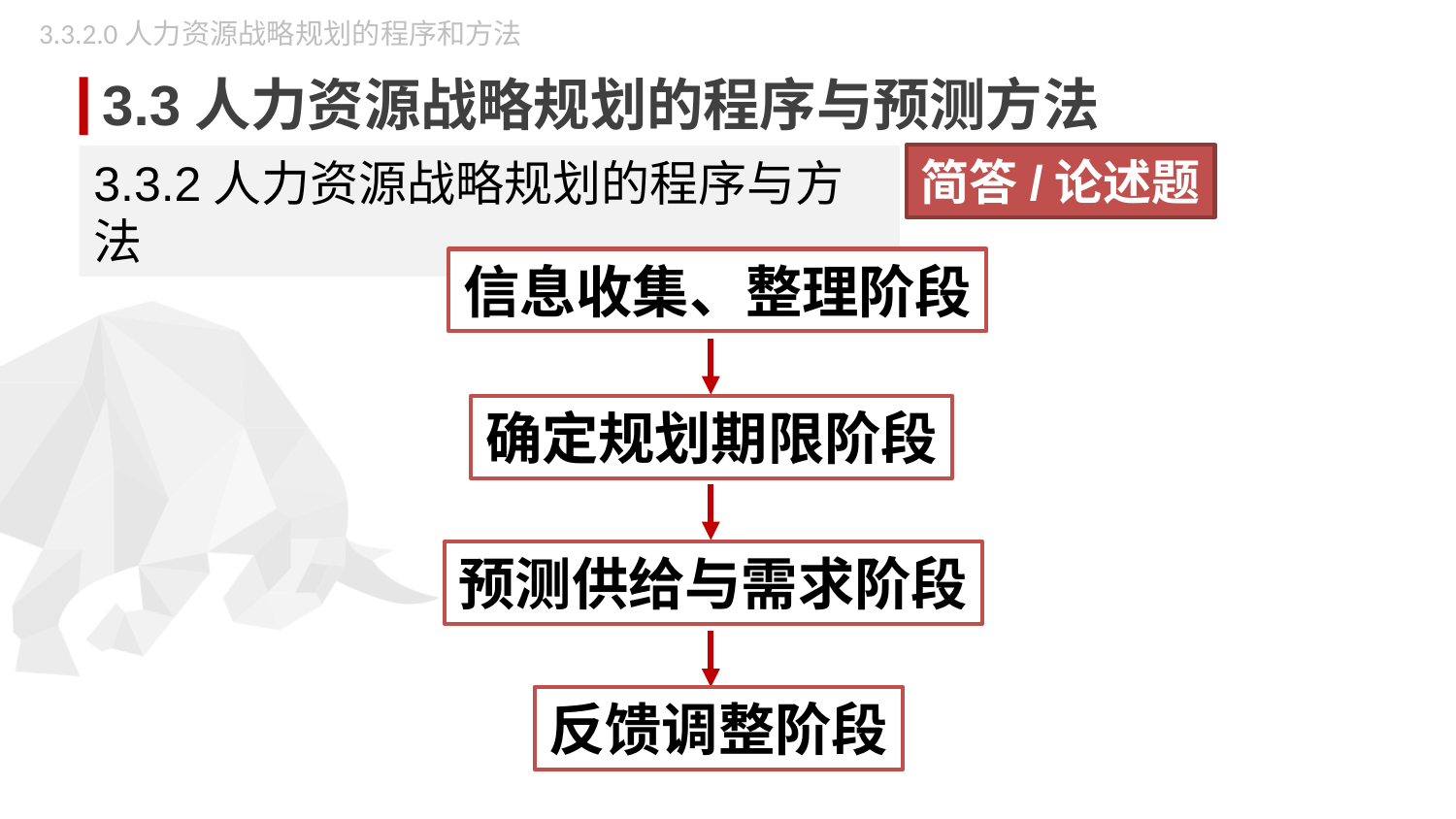

3.3.2.0人力资源战略规划的程序和方法

3.3人力资源战略规划的程序与预测方法
简答/论述题
3.3.2人力资源战略规划的程序与方法
信息收集、整理阶段
确定规划期限阶段
预测供给与需求阶段
反馈调整阶段